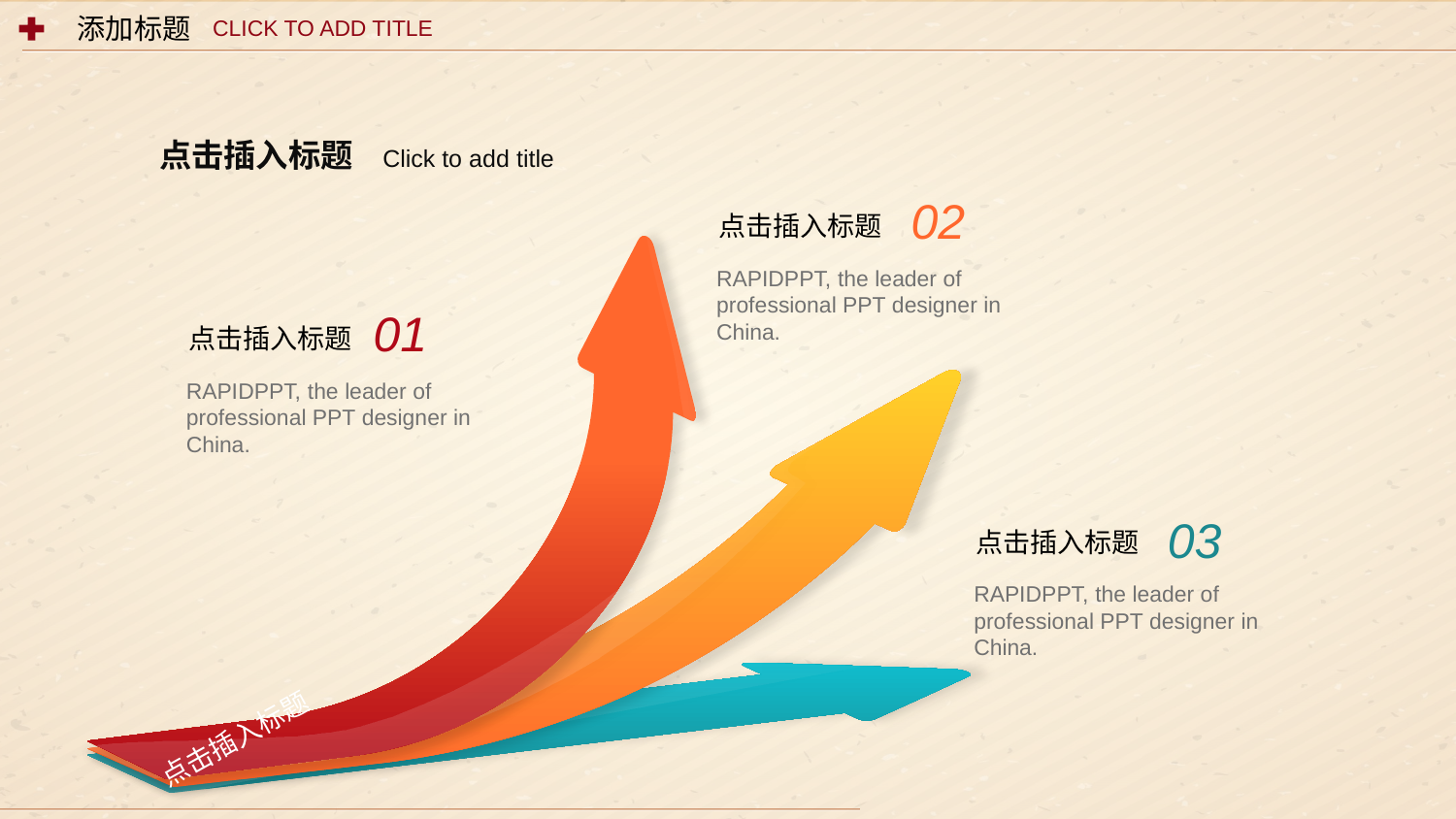

添加标题
CLICK TO ADD TITLE
点击插入标题   Click to add title
02
点击插入标题
RAPIDPPT, the leader of professional PPT designer in China.

点击插入标题
01
点击插入标题
RAPIDPPT, the leader of professional PPT designer in China.

03
点击插入标题
RAPIDPPT, the leader of professional PPT designer in China.